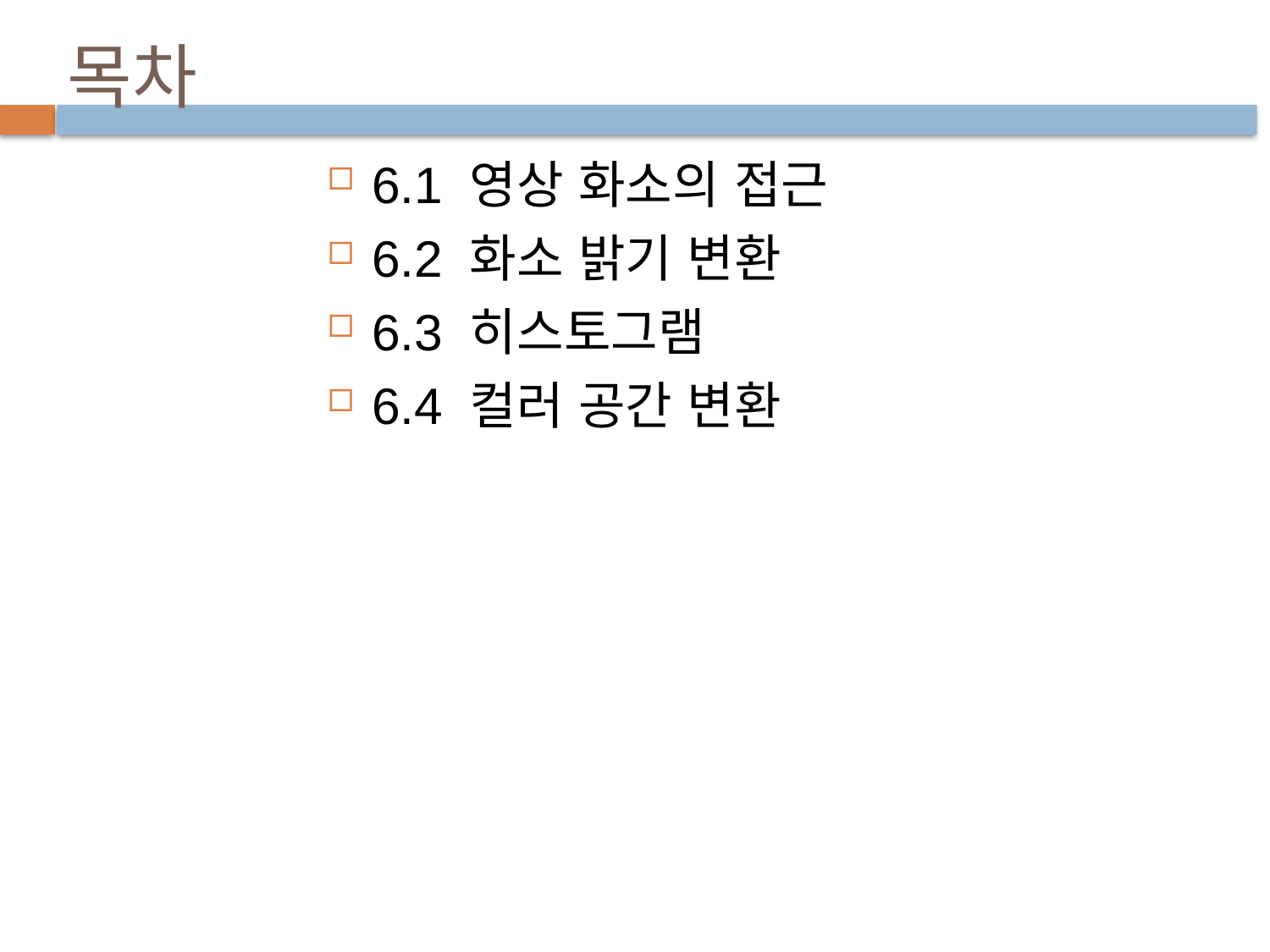

# 목차

6.1 영상 화소의 접근
6.2 화소 밝기 변환
6.3 히스토그램
6.4 컬러 공간 변환